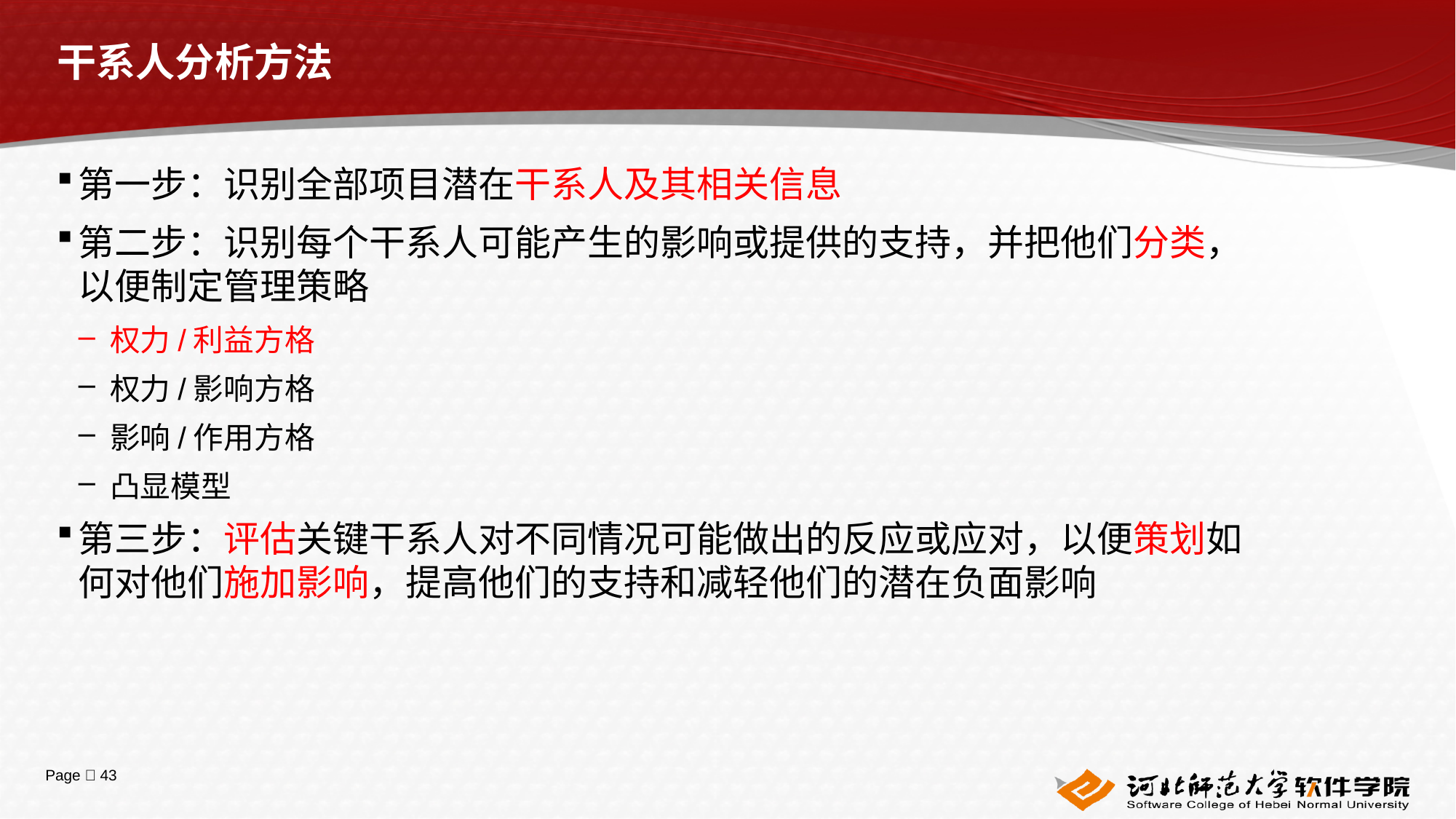

# 干系人分析方法
第一步：识别全部项目潜在干系人及其相关信息
第二步：识别每个干系人可能产生的影响或提供的支持，并把他们分类，以便制定管理策略
权力/利益方格
权力/影响方格
影响/作用方格
凸显模型
第三步：评估关键干系人对不同情况可能做出的反应或应对，以便策划如何对他们施加影响，提高他们的支持和减轻他们的潜在负面影响